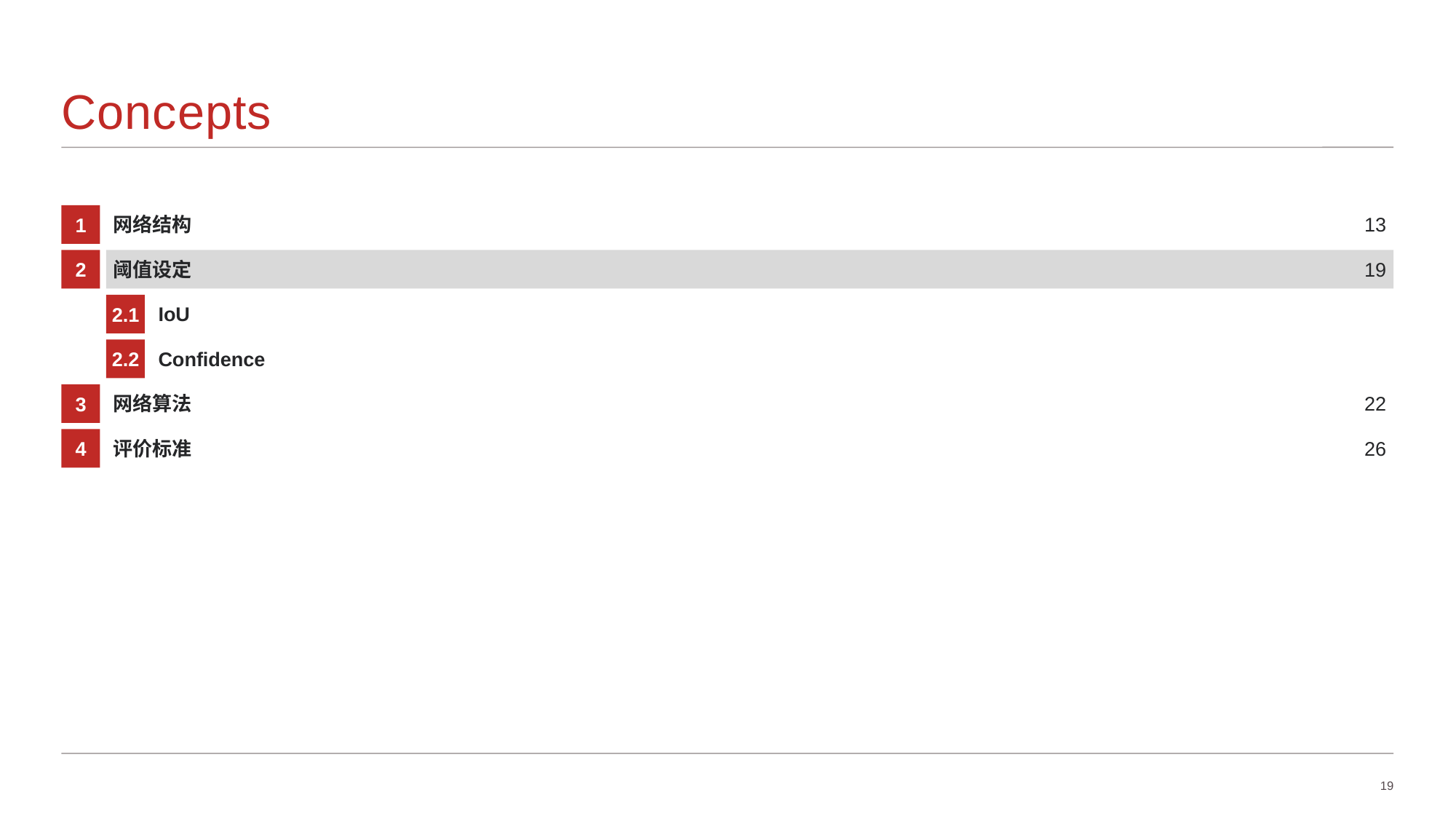

# Concepts
1
网络结构
13
2

阈值设定
19
2.1
IoU

2.2
Confidence

3
网络算法
22
4
评价标准
26